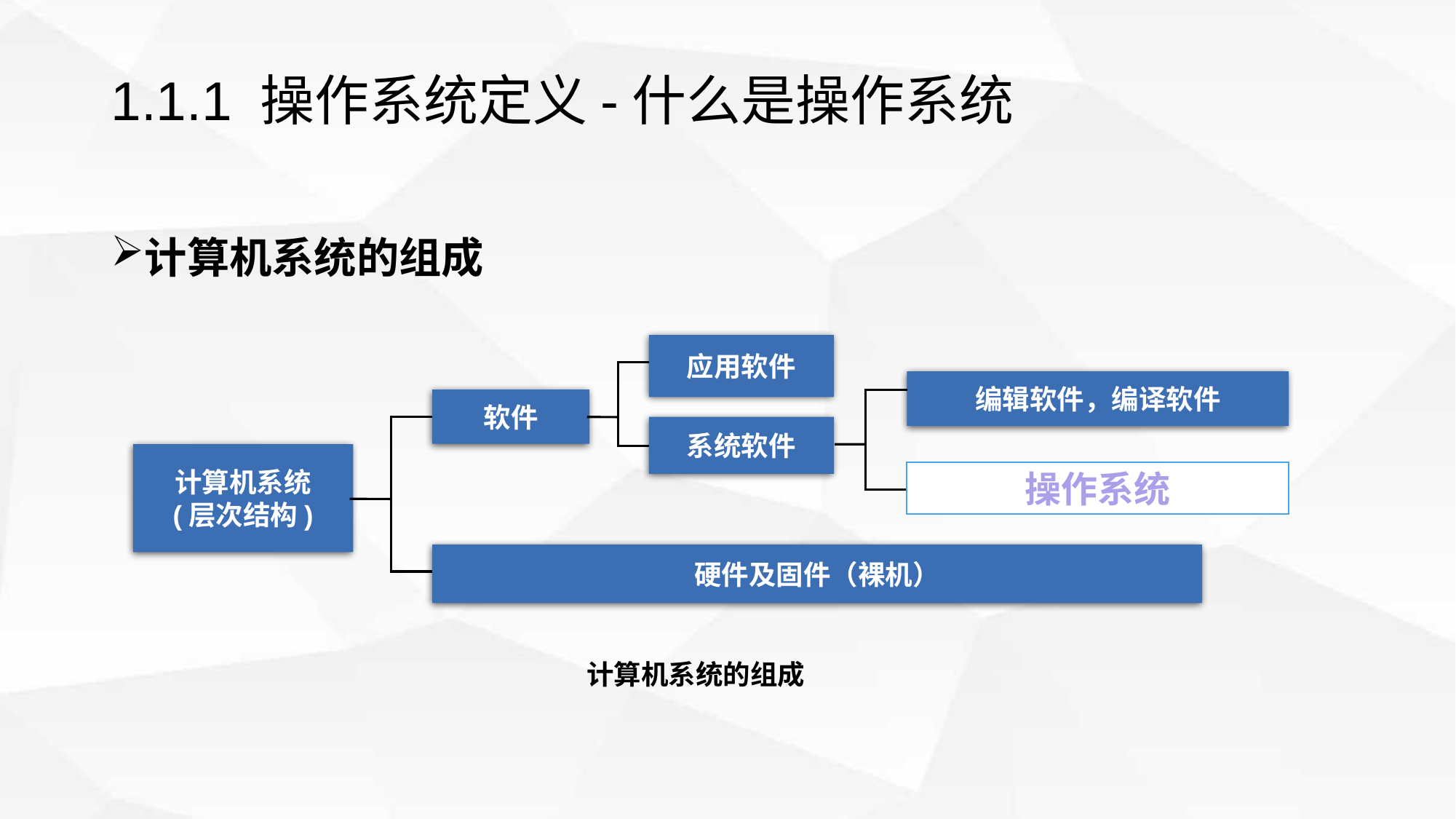

# 1.1.1 操作系统定义-什么是操作系统

计算机系统的组成

应用软件

编辑软件，编译软件
软件
计算机系统
(层次结构)

系统软件
操作系统
硬件及固件（裸机）

计算机系统的组成